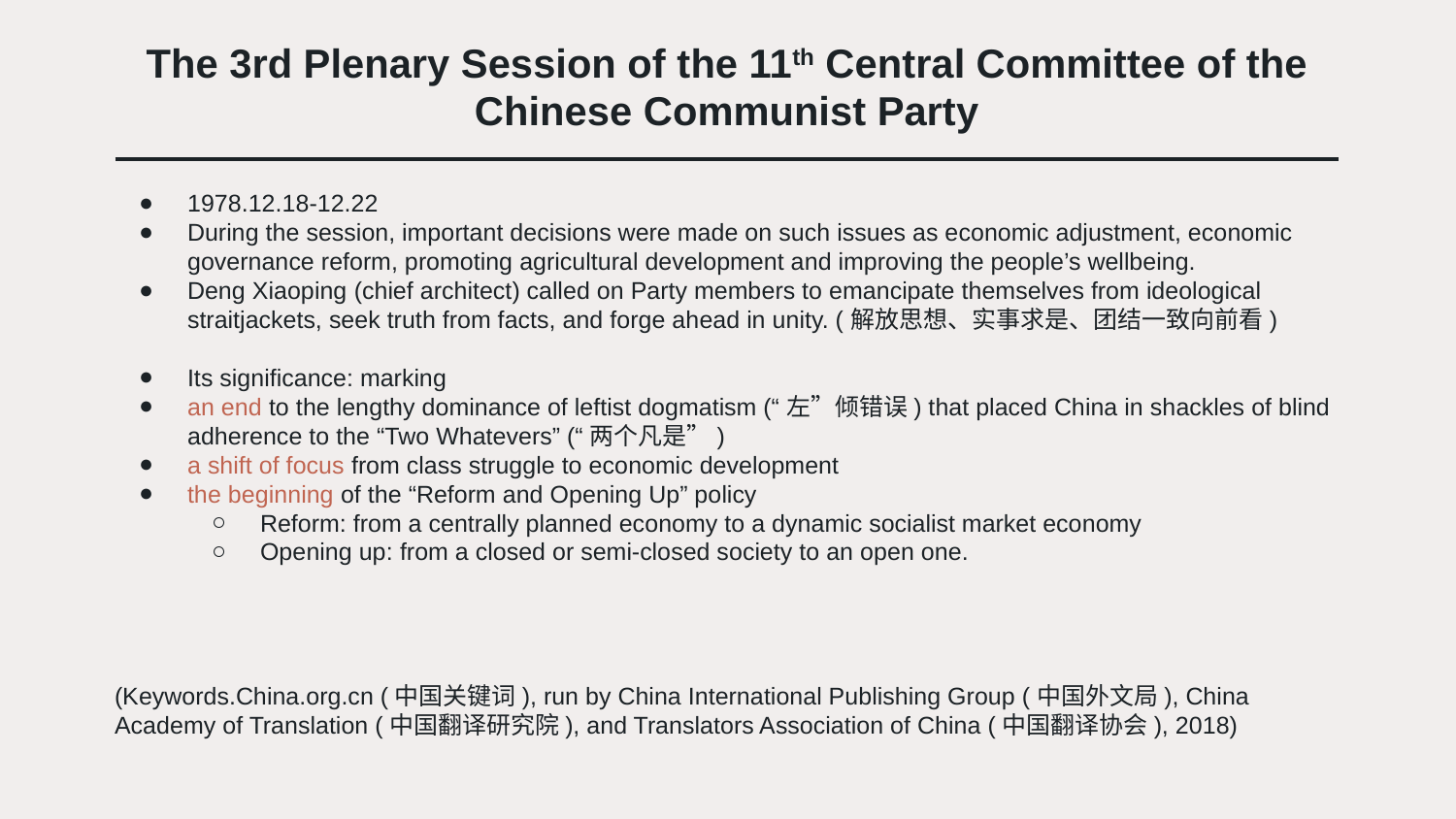

# The 3rd Plenary Session of the 11th Central Committee of the Chinese Communist Party
1978.12.18-12.22
During the session, important decisions were made on such issues as economic adjustment, economic governance reform, promoting agricultural development and improving the people’s wellbeing.
Deng Xiaoping (chief architect) called on Party members to emancipate themselves from ideological straitjackets, seek truth from facts, and forge ahead in unity. (解放思想、实事求是、团结一致向前看)

Its significance: marking
an end to the lengthy dominance of leftist dogmatism (“左”倾错误) that placed China in shackles of blind adherence to the “Two Whatevers” (“两个凡是”)
a shift of focus from class struggle to economic development
the beginning of the “Reform and Opening Up” policy
Reform: from a centrally planned economy to a dynamic socialist market economy
Opening up: from a closed or semi-closed society to an open one.

(Keywords.China.org.cn (中国关键词), run by China International Publishing Group (中国外文局), China Academy of Translation (中国翻译研究院), and Translators Association of China (中国翻译协会), 2018)